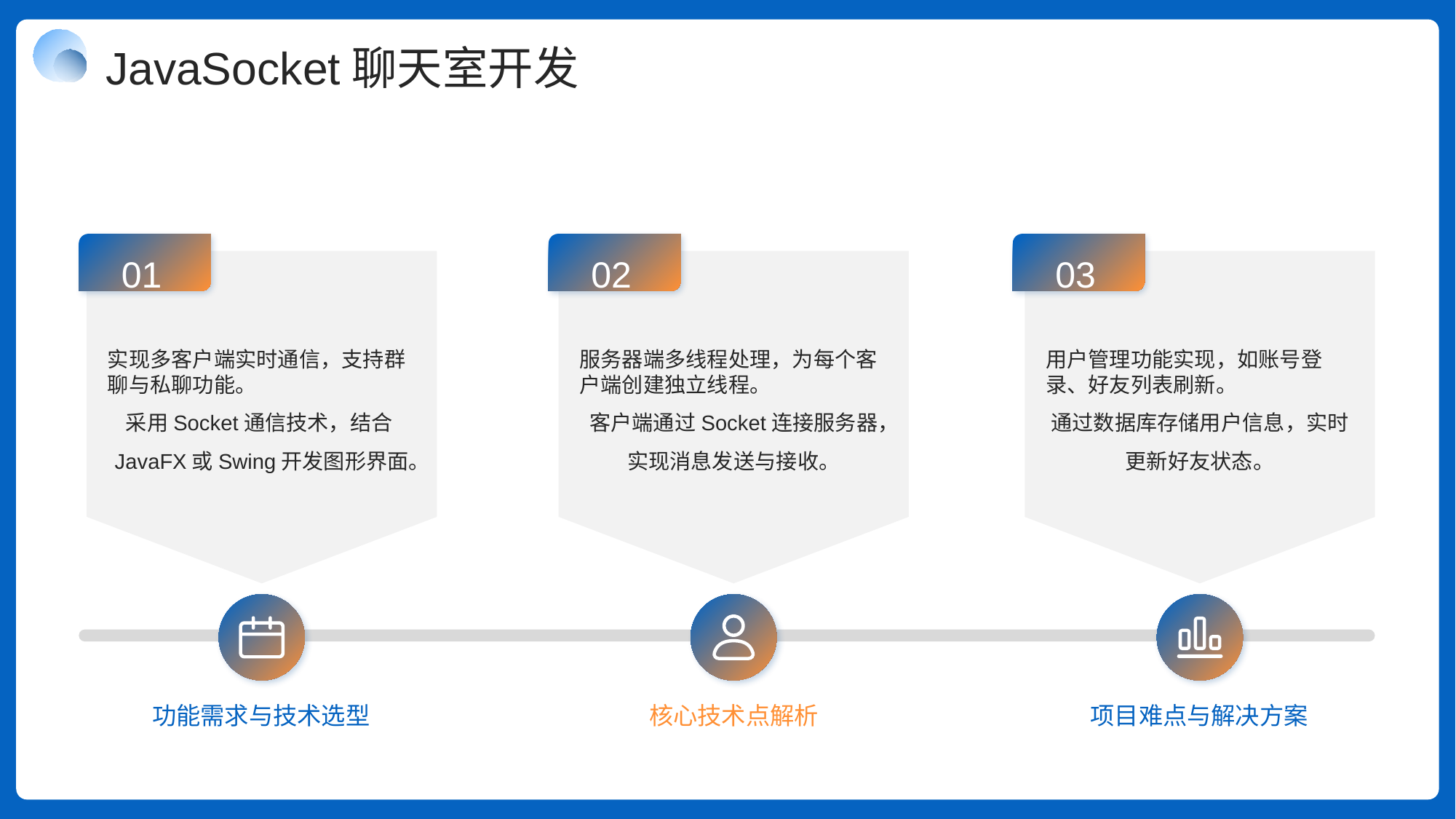

JavaSocket聊天室开发

01
02
03

实现多客户端实时通信，支持群聊与私聊功能。
采用Socket通信技术，结合JavaFX或Swing开发图形界面。
服务器端多线程处理，为每个客户端创建独立线程。
客户端通过Socket连接服务器，实现消息发送与接收。
用户管理功能实现，如账号登录、好友列表刷新。
通过数据库存储用户信息，实时更新好友状态。

功能需求与技术选型
核心技术点解析
项目难点与解决方案